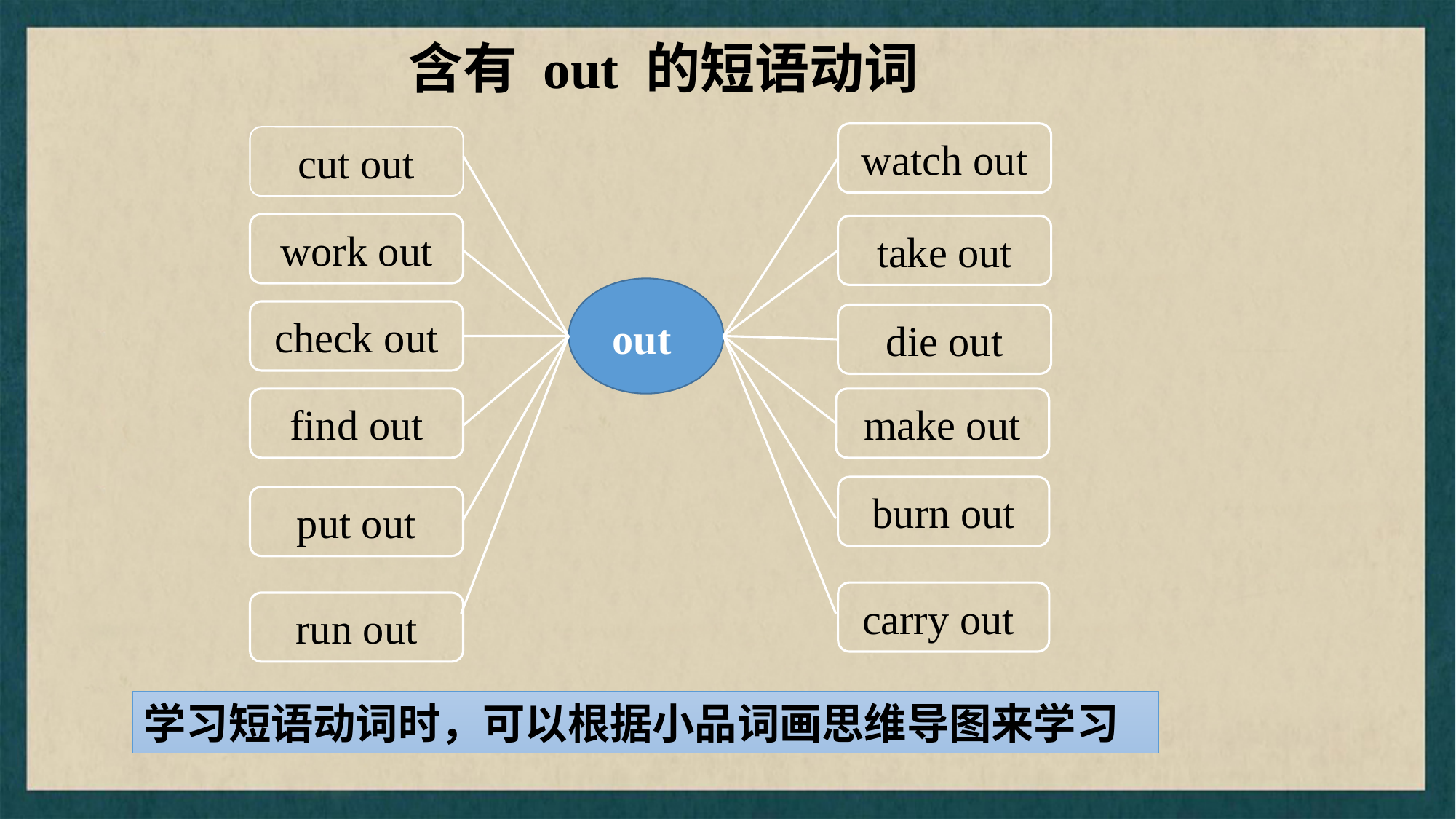

含有 out 的短语动词
watch out
cut out
work out
take out

check out
die out
out
find out
make out
burn out
put out
carry out
run out
学习短语动词时，可以根据小品词画思维导图来学习